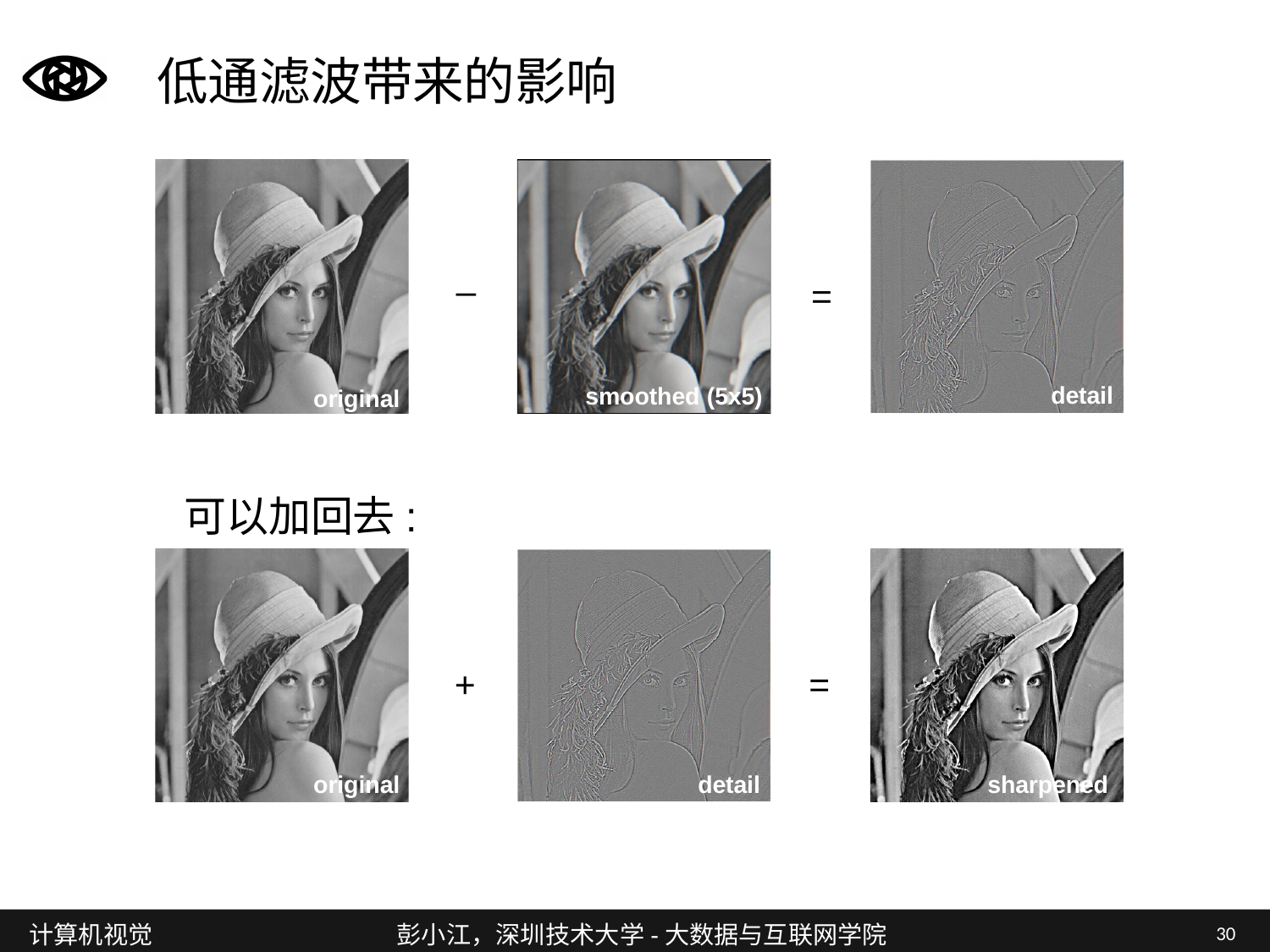

# 低通滤波带来的影响

–
=
detail
smoothed (5x5)
original
可以加回去:

+
=
original
detail
sharpened